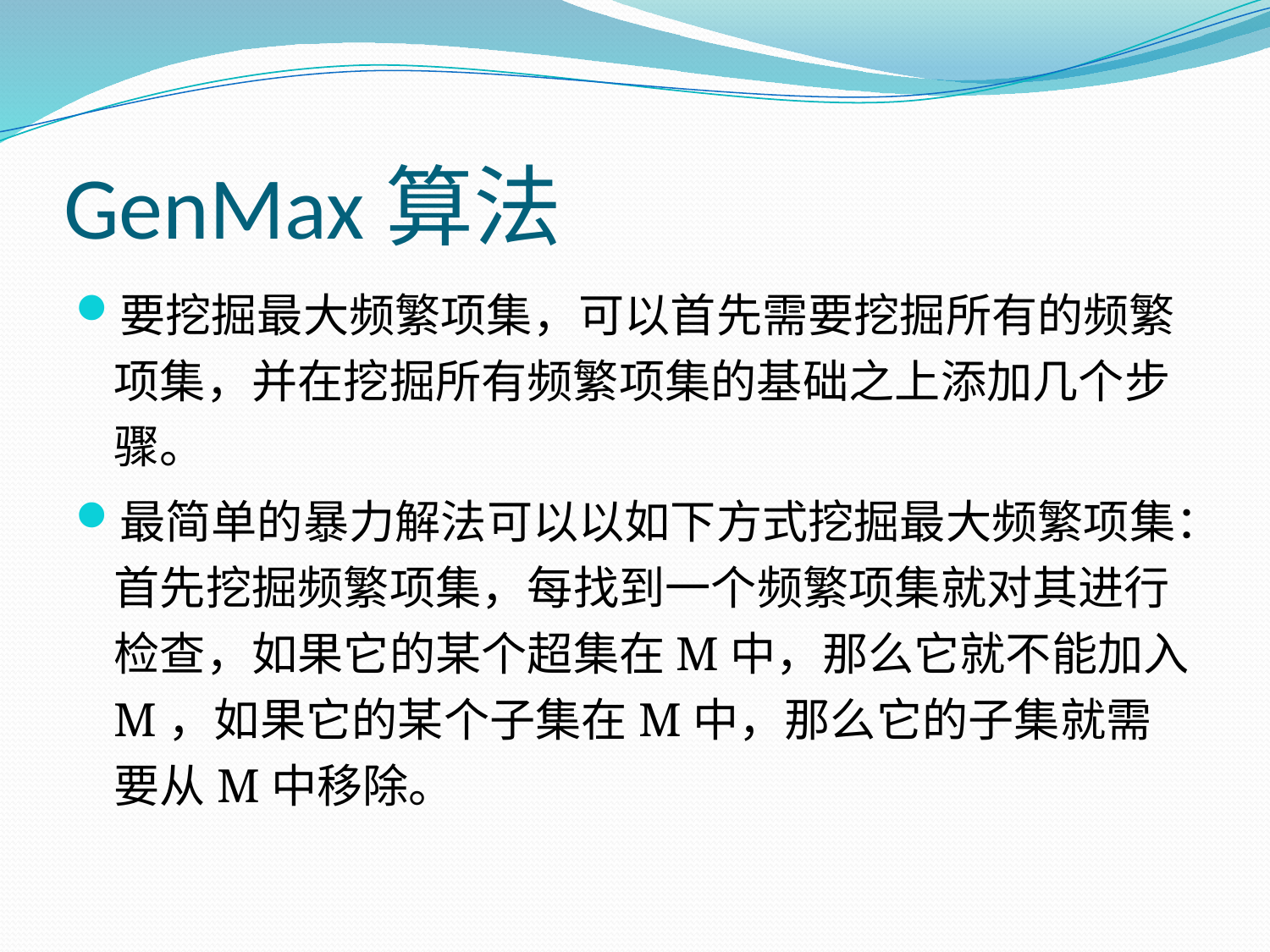

# GenMax算法
要挖掘最大频繁项集，可以首先需要挖掘所有的频繁项集，并在挖掘所有频繁项集的基础之上添加几个步骤。
最简单的暴力解法可以以如下方式挖掘最大频繁项集：首先挖掘频繁项集，每找到一个频繁项集就对其进行检查，如果它的某个超集在M中，那么它就不能加入M，如果它的某个子集在M中，那么它的子集就需要从M中移除。